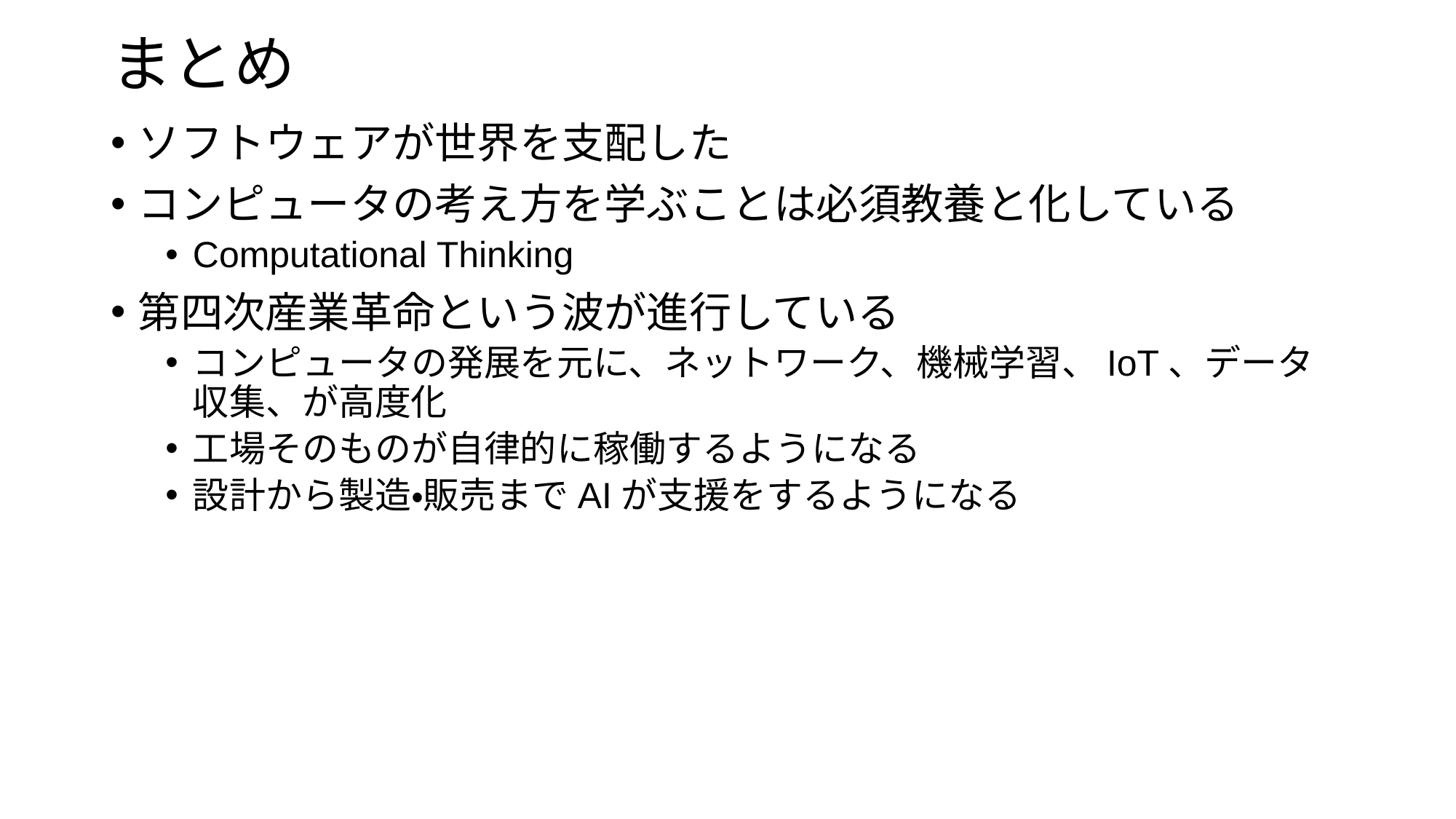

# まとめ
ソフトウェアが世界を支配した
コンピュータの考え方を学ぶことは必須教養と化している
Computational Thinking
第四次産業革命という波が進行している
コンピュータの発展を元に、ネットワーク、機械学習、IoT、データ収集、が高度化
工場そのものが自律的に稼働するようになる
設計から製造・販売までAIが支援をするようになる